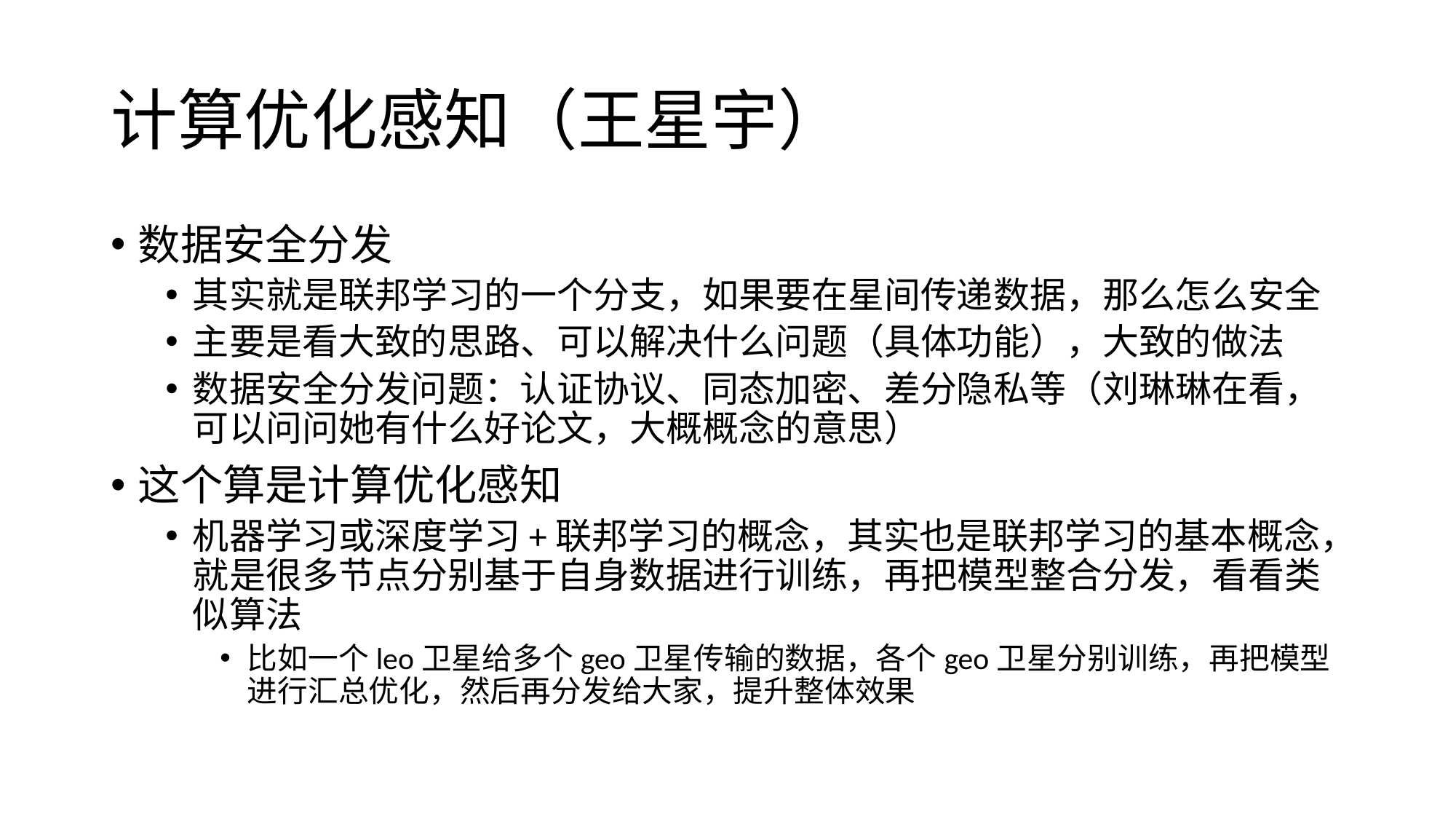

# 计算优化感知（王星宇）
数据安全分发
其实就是联邦学习的一个分支，如果要在星间传递数据，那么怎么安全
主要是看大致的思路、可以解决什么问题（具体功能），大致的做法
数据安全分发问题：认证协议、同态加密、差分隐私等（刘琳琳在看，可以问问她有什么好论文，大概概念的意思）
这个算是计算优化感知
机器学习或深度学习+联邦学习的概念，其实也是联邦学习的基本概念，就是很多节点分别基于自身数据进行训练，再把模型整合分发，看看类似算法
比如一个leo卫星给多个geo卫星传输的数据，各个geo卫星分别训练，再把模型进行汇总优化，然后再分发给大家，提升整体效果